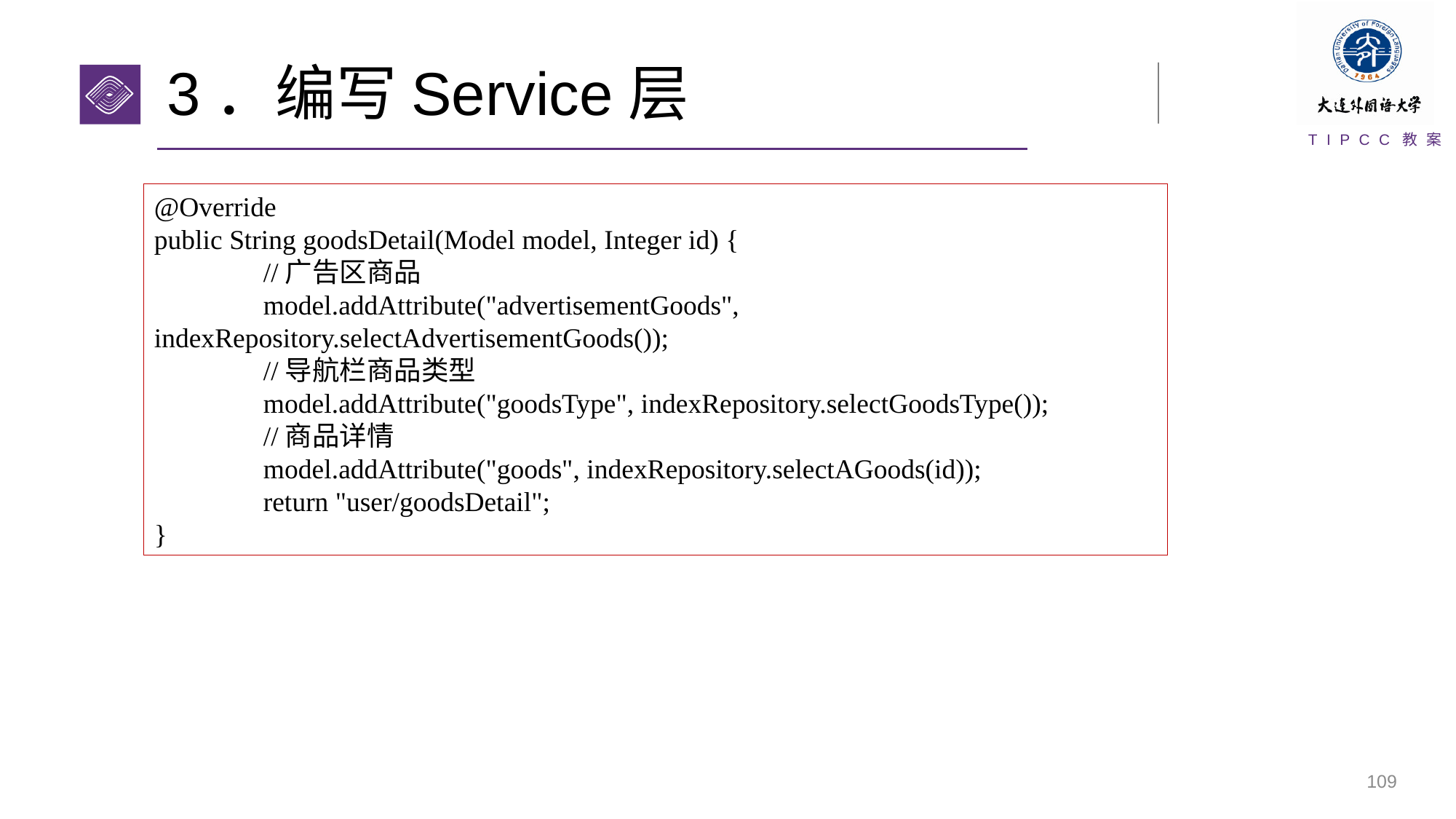

# 3．编写Service层
@Override
public String goodsDetail(Model model, Integer id) {
	//广告区商品
	model.addAttribute("advertisementGoods", 	indexRepository.selectAdvertisementGoods());
	//导航栏商品类型
	model.addAttribute("goodsType", indexRepository.selectGoodsType());
	//商品详情
	model.addAttribute("goods", indexRepository.selectAGoods(id));
	return "user/goodsDetail";
}
109